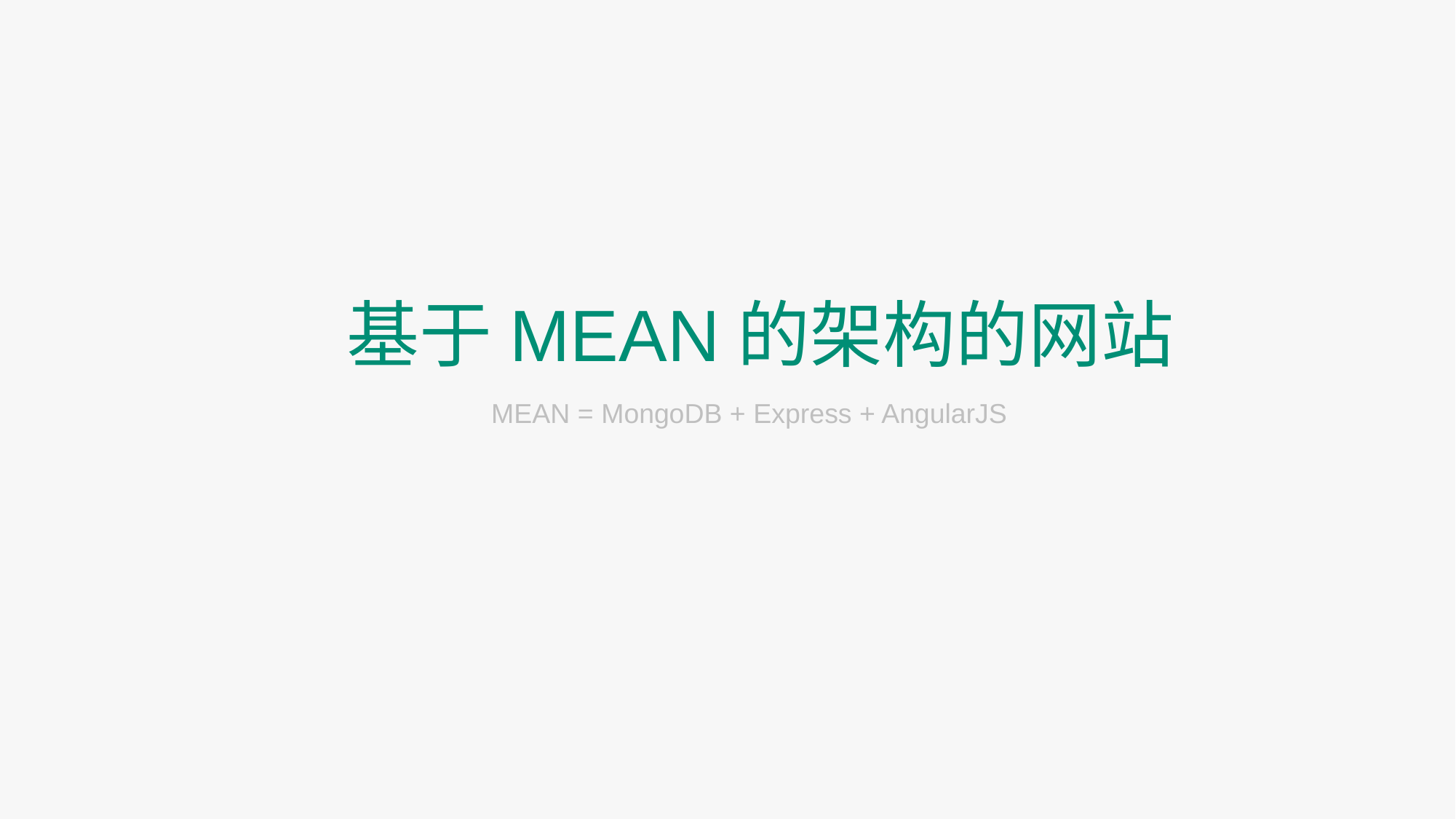

基于MEAN的架构的网站
MEAN = MongoDB + Express + AngularJS